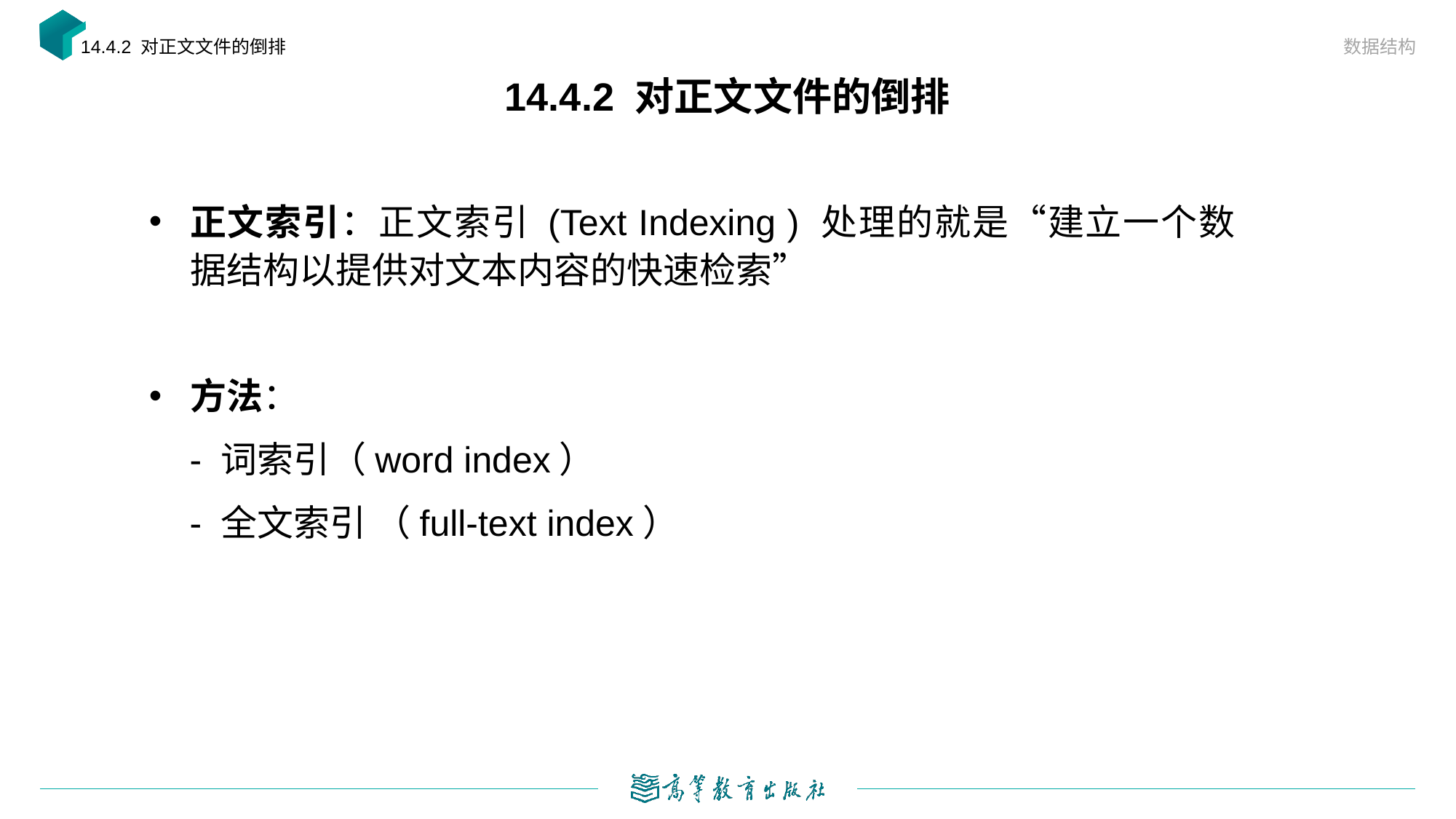

数据结构
14.4.2 对正文文件的倒排
# 14.4.2 对正文文件的倒排
正文索引：正文索引 (Text Indexing ) 处理的就是“建立一个数据结构以提供对文本内容的快速检索”

方法：
    - 词索引（word index）
    - 全文索引 （full-text index）